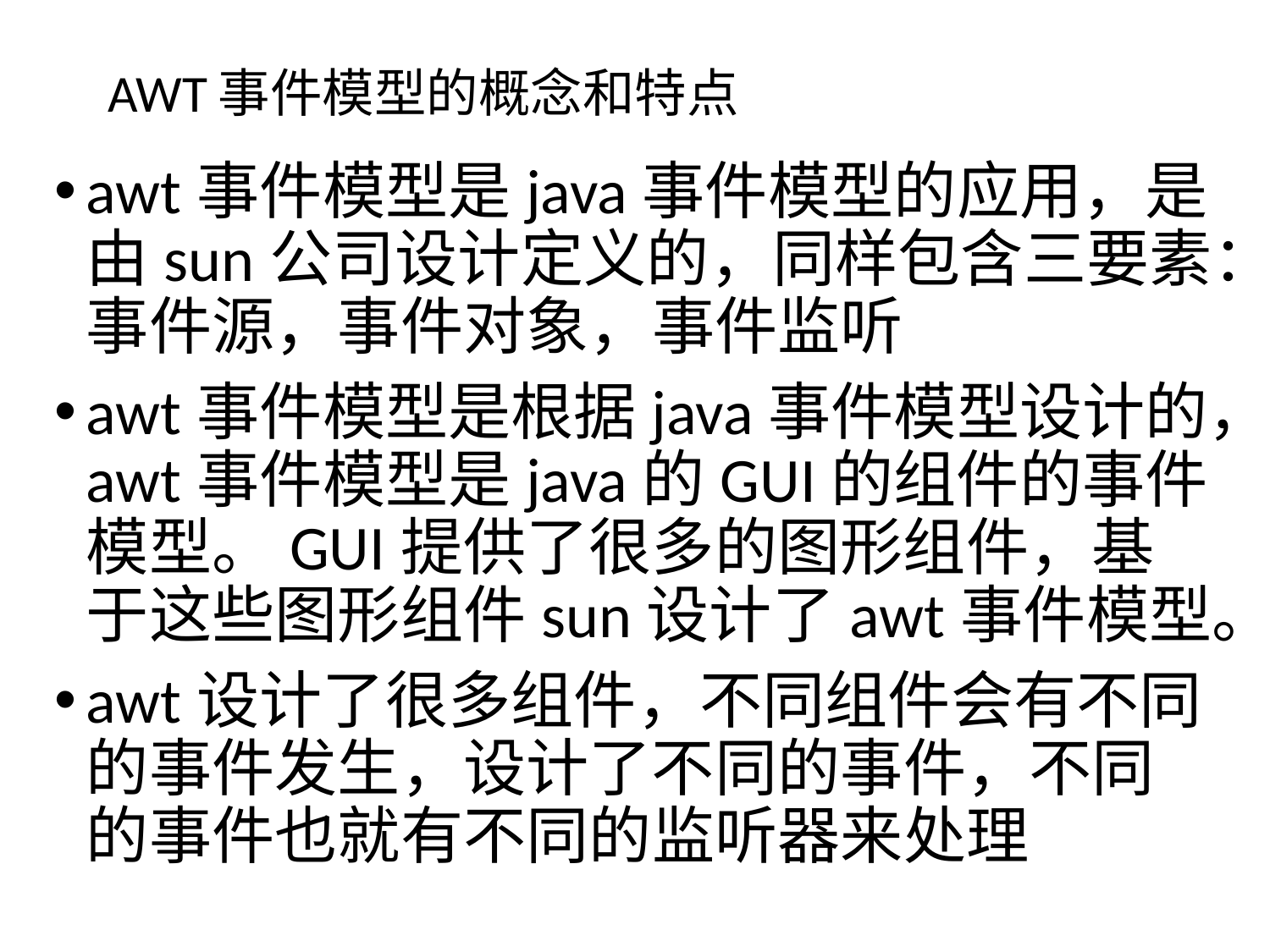

# AWT事件模型的概念和特点
awt事件模型是java事件模型的应用，是由sun公司设计定义的，同样包含三要素：事件源，事件对象，事件监听
awt事件模型是根据java事件模型设计的，awt事件模型是java的GUI的组件的事件模型。GUI提供了很多的图形组件，基于这些图形组件sun设计了awt事件模型。
awt设计了很多组件，不同组件会有不同的事件发生，设计了不同的事件，不同的事件也就有不同的监听器来处理